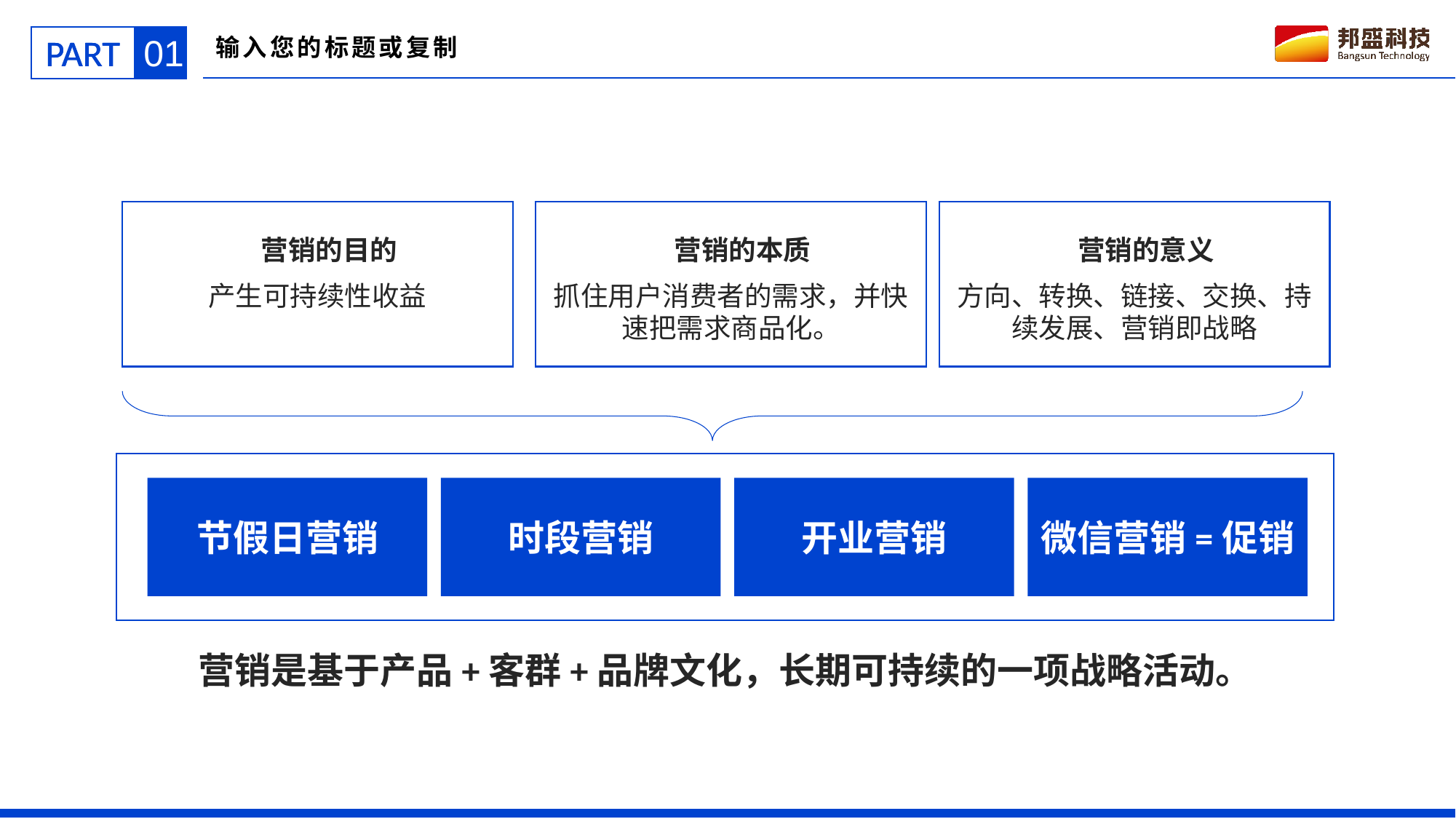

01
PART
输入您的标题或复制

营销的目的
产生可持续性收益

营销的本质
抓住用户消费者的需求，并快速把需求商品化。

营销的意义
方向、转换、链接、交换、持续发展、营销即战略

节假日营销
时段营销
开业营销
微信营销=促销
营销是基于产品+客群+品牌文化，长期可持续的一项战略活动。